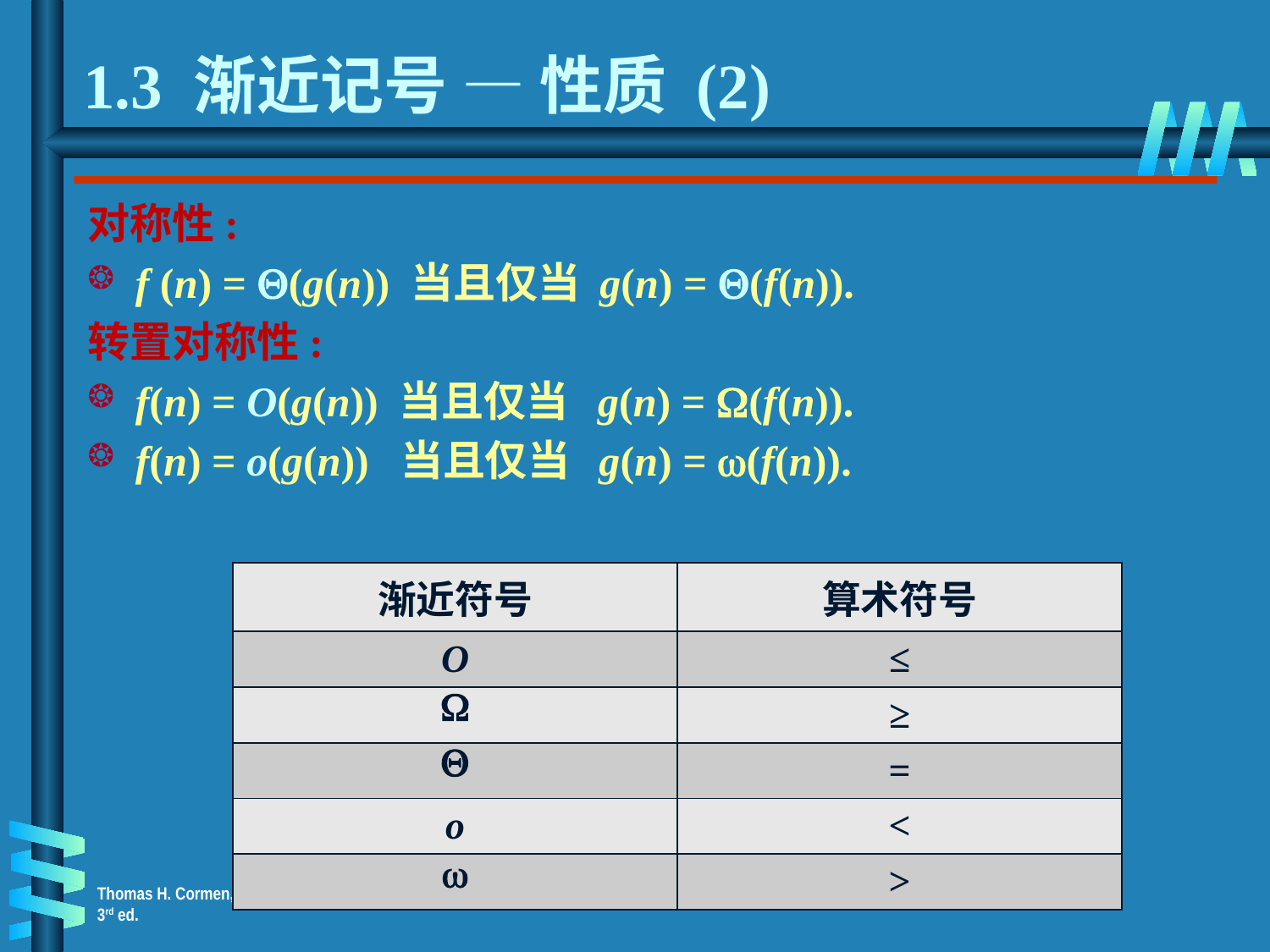

# 1.3 渐近记号 — 性质 (2)
对称性:
f (n) = Θ(g(n)) 当且仅当 g(n) = Θ(f(n)).
转置对称性:
f(n) = O(g(n)) 当且仅当  g(n) = Ω(f(n)).
f(n) = o(g(n))  当且仅当  g(n) = ω(f(n)).
| 渐近符号 | 算术符号 |
| --- | --- |
| O | ≤ |
| Ω | ≥ |
| Θ | = |
| o | < |
| ω | > |